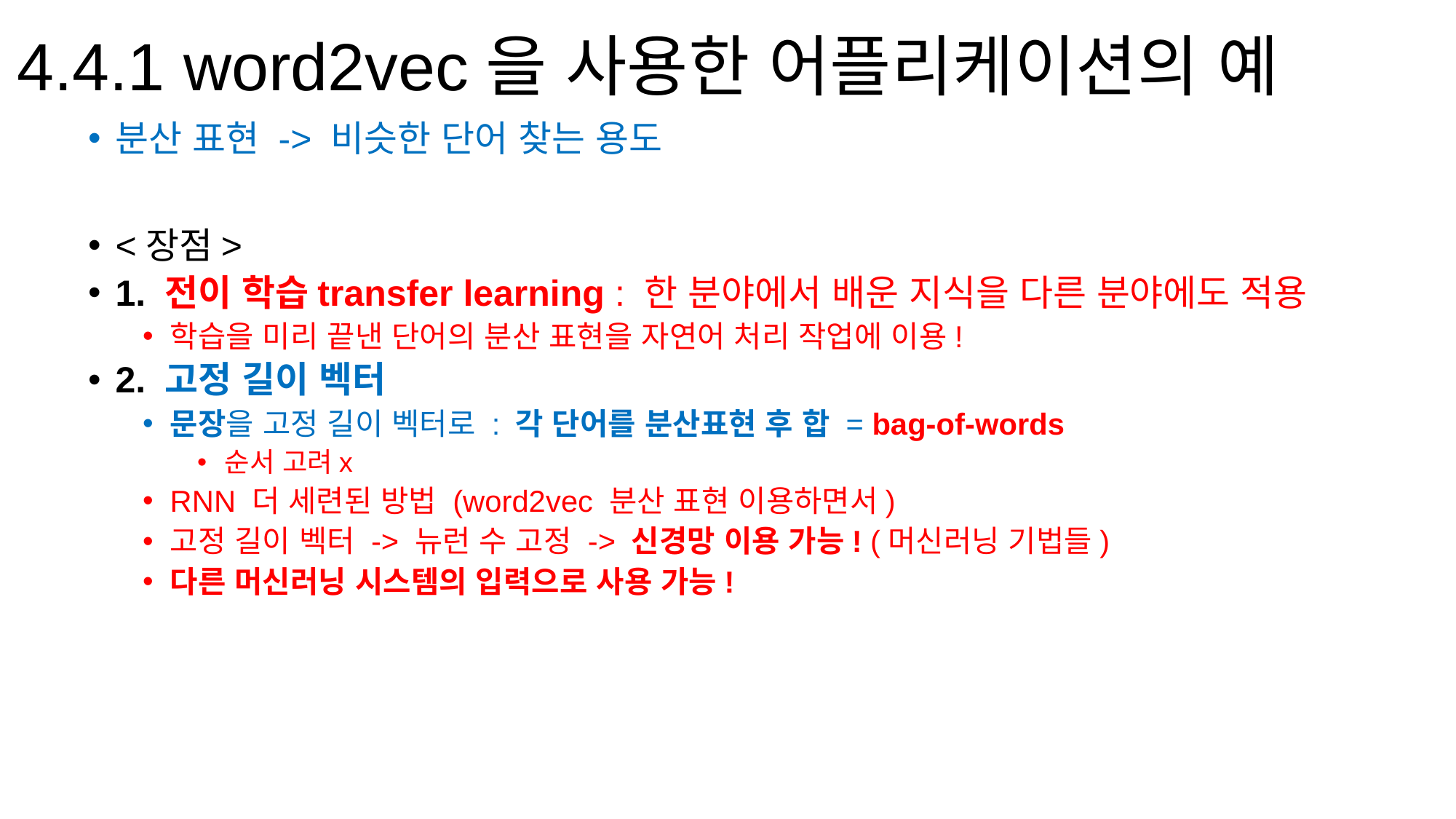

# 4.4.1 word2vec을 사용한 어플리케이션의 예
분산 표현 -> 비슷한 단어 찾는 용도

<장점>
1. 전이 학습transfer learning : 한 분야에서 배운 지식을 다른 분야에도 적용
학습을 미리 끝낸 단어의 분산 표현을 자연어 처리 작업에 이용!
2. 고정 길이 벡터
문장을 고정 길이 벡터로 : 각 단어를 분산표현 후 합 = bag-of-words
순서 고려x
RNN 더 세련된 방법 (word2vec 분산 표현 이용하면서)
고정 길이 벡터 -> 뉴런 수 고정 -> 신경망 이용 가능! (머신러닝 기법들)
다른 머신러닝 시스템의 입력으로 사용 가능!